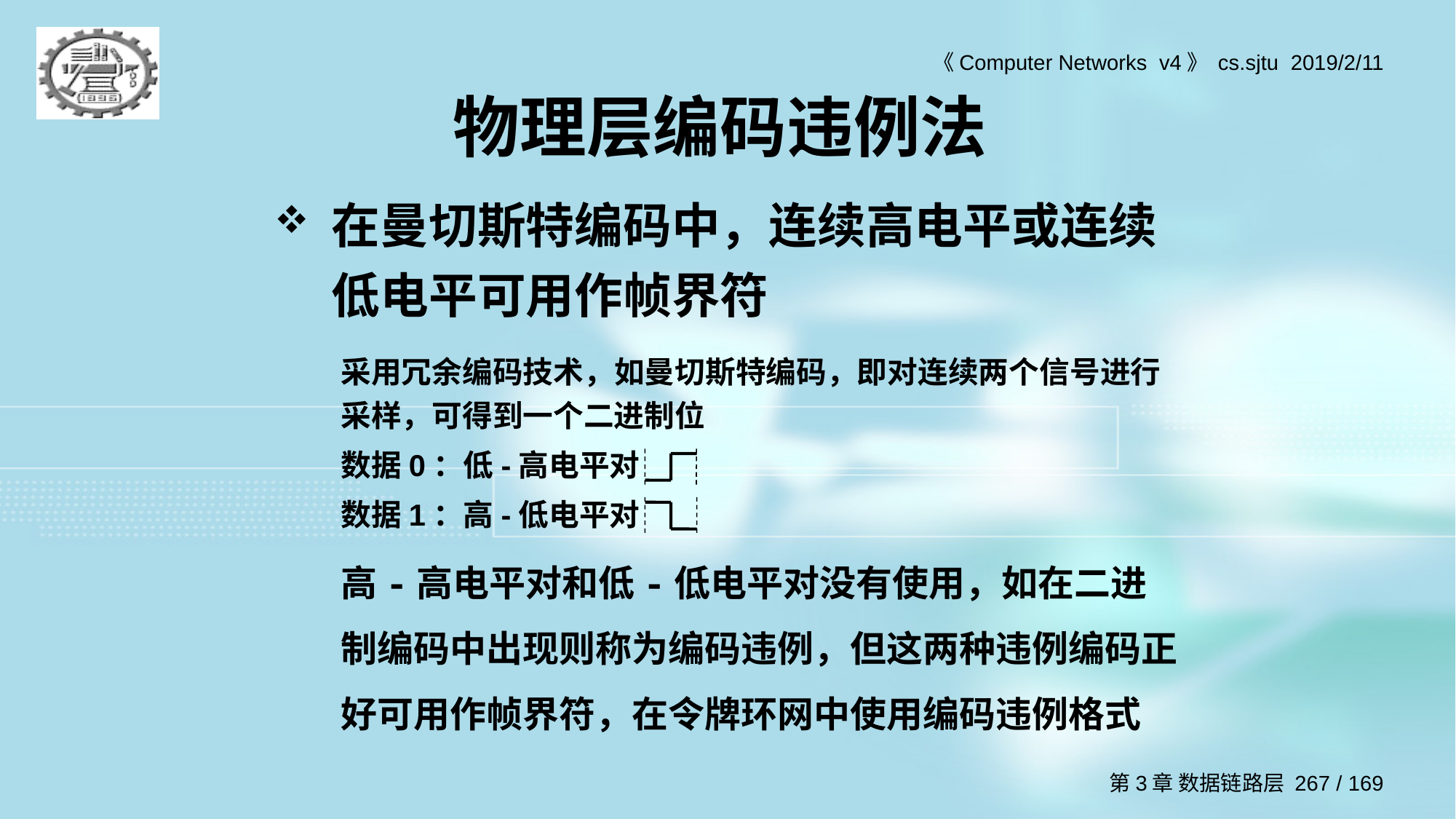

# 物理层编码违例法
在曼切斯特编码中，连续高电平或连续低电平可用作帧界符
采用冗余编码技术，如曼切斯特编码，即对连续两个信号进行采样，可得到一个二进制位
数据0：低-高电平对
数据1：高-低电平对

高-高电平对和低-低电平对没有使用，如在二进制编码中出现则称为编码违例，但这两种违例编码正好可用作帧界符，在令牌环网中使用编码违例格式